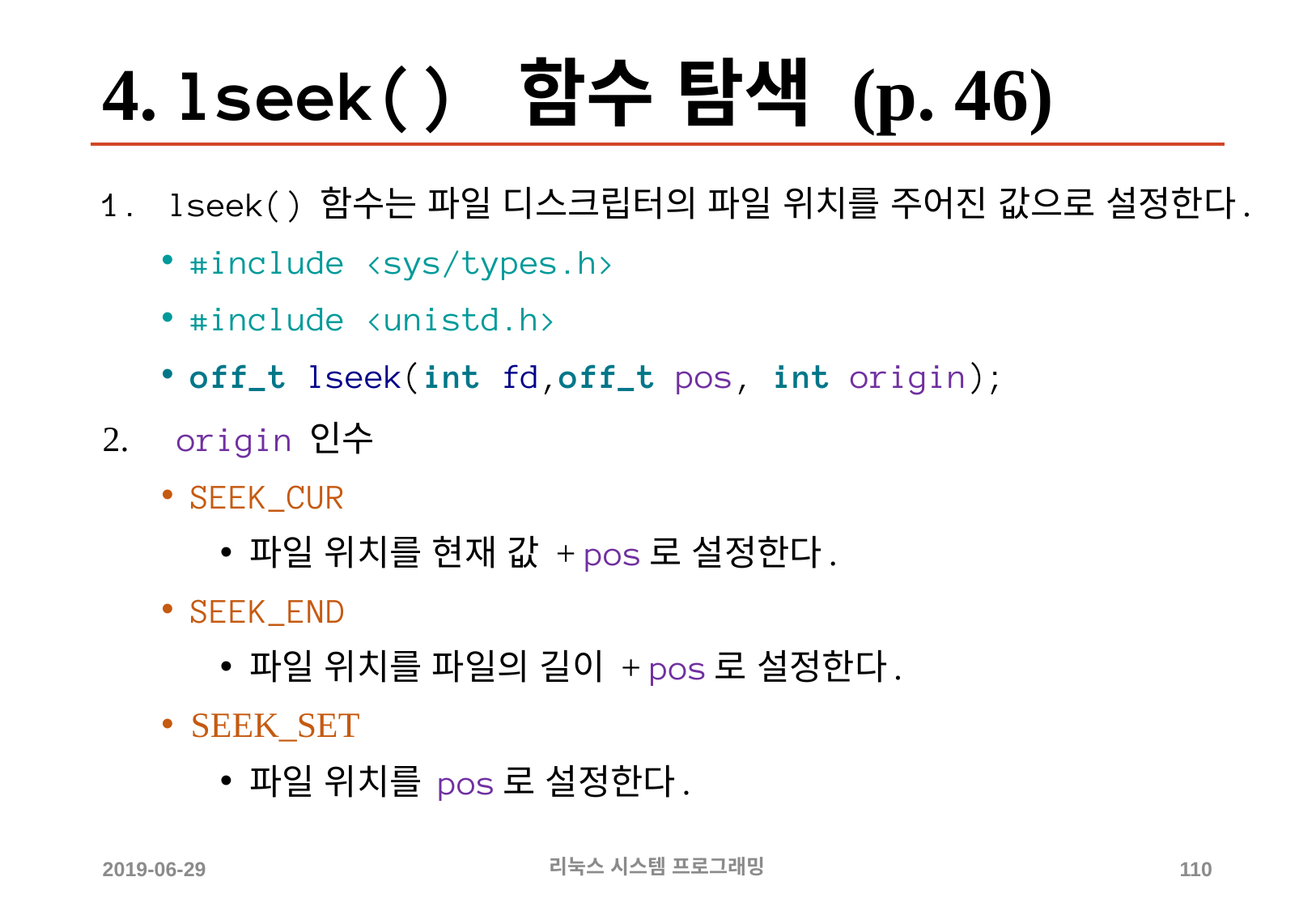

# 4. lseek() 함수 탐색 (p. 46)
lseek() 함수는 파일 디스크립터의 파일 위치를 주어진 값으로 설정한다.
#include <sys/types.h>
#include <unistd.h>
off_t lseek(int fd,off_t pos, int origin);
 origin 인수
SEEK_CUR
파일 위치를 현재 값 + pos로 설정한다.
SEEK_END
파일 위치를 파일의 길이 + pos로 설정한다.
SEEK_SET
파일 위치를 pos로 설정한다.

2019-06-29
리눅스 시스템 프로그래밍
110